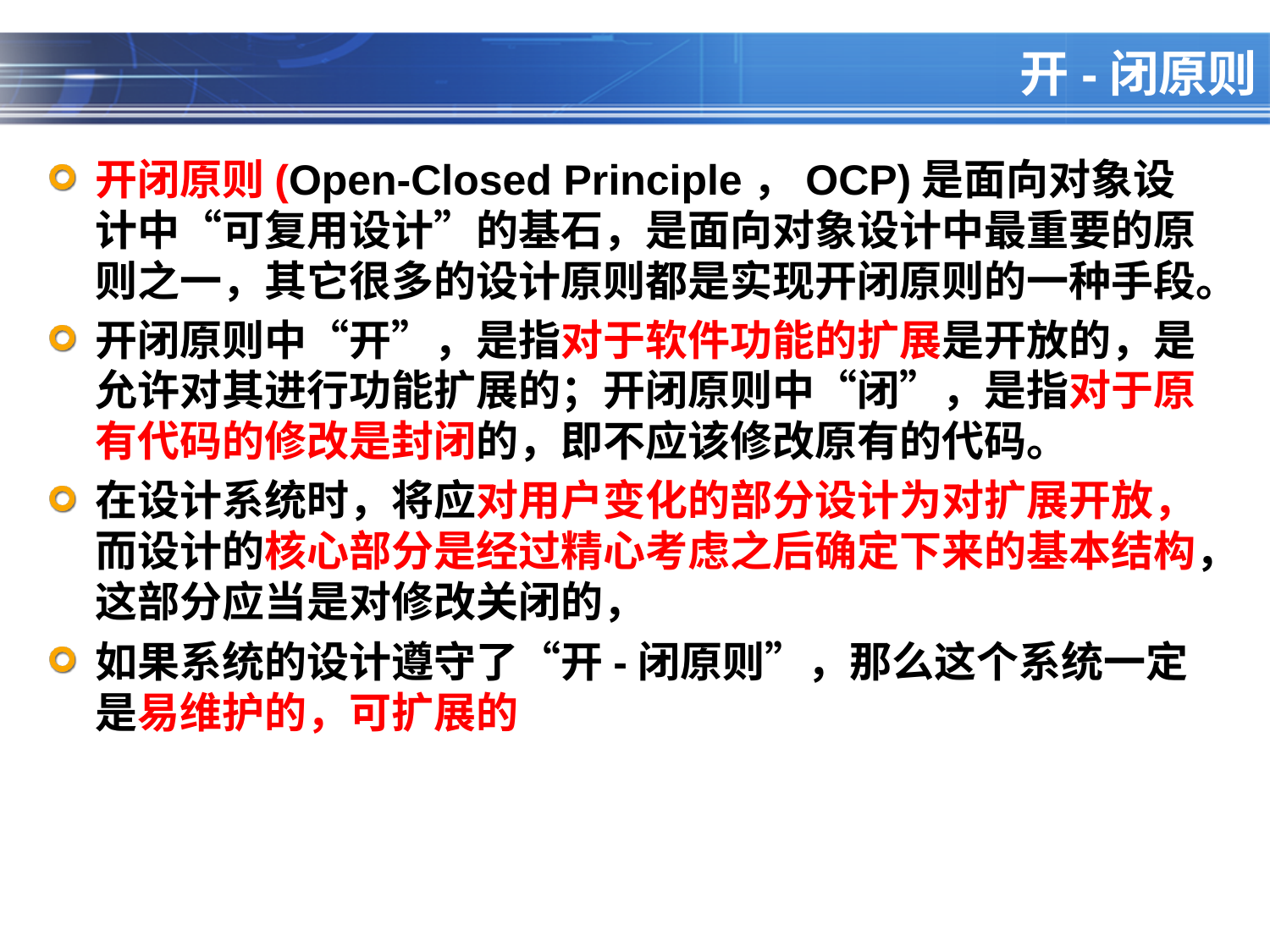

# 开-闭原则
开闭原则(Open-Closed Principle，OCP)是面向对象设计中“可复用设计”的基石，是面向对象设计中最重要的原则之一，其它很多的设计原则都是实现开闭原则的一种手段。
开闭原则中“开”，是指对于软件功能的扩展是开放的，是允许对其进行功能扩展的；开闭原则中“闭”，是指对于原有代码的修改是封闭的，即不应该修改原有的代码。
在设计系统时，将应对用户变化的部分设计为对扩展开放，而设计的核心部分是经过精心考虑之后确定下来的基本结构，这部分应当是对修改关闭的，
如果系统的设计遵守了“开-闭原则”，那么这个系统一定是易维护的，可扩展的